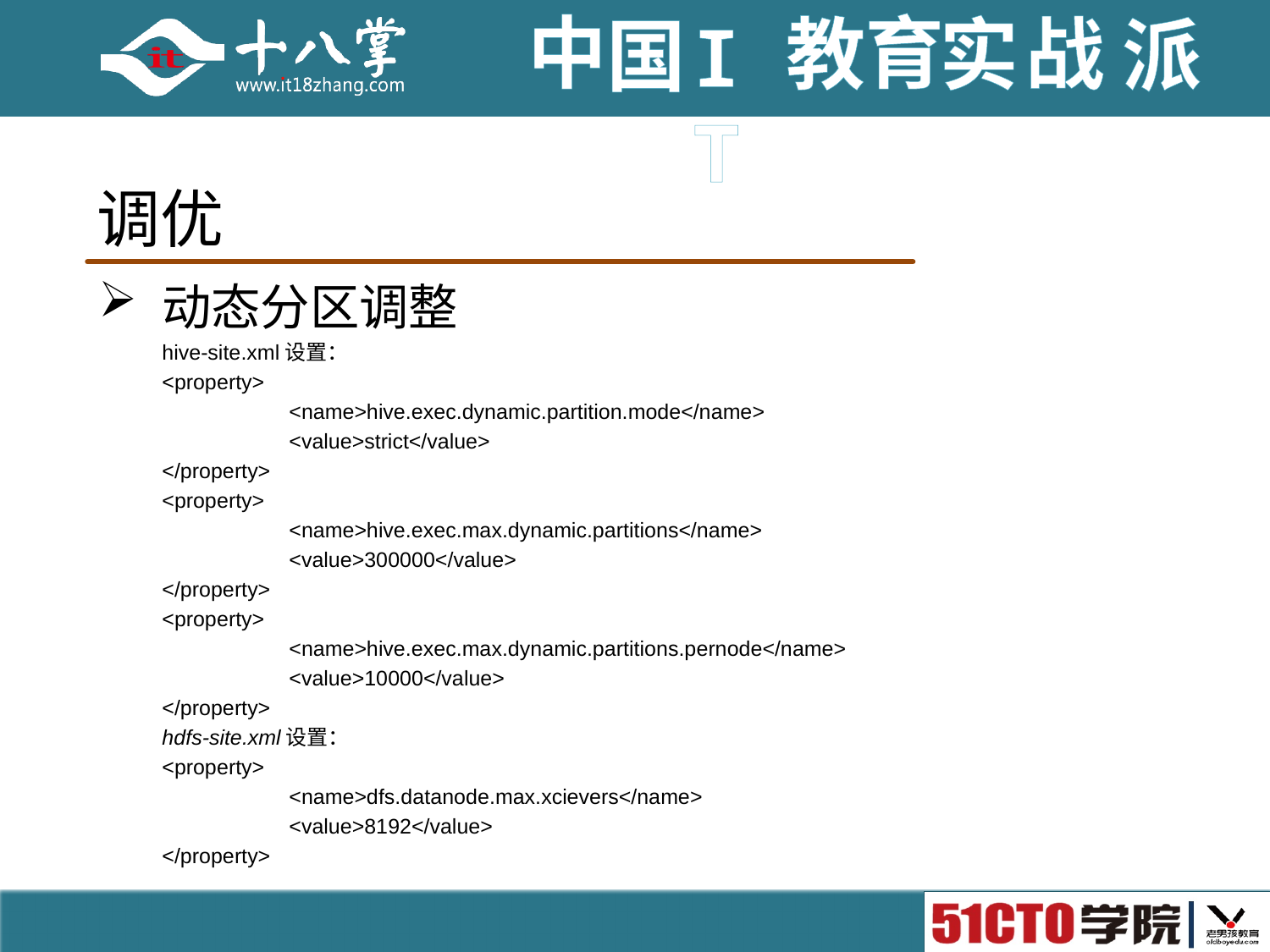

# 调优
动态分区调整
hive-site.xml设置：
<property>
	<name>hive.exec.dynamic.partition.mode</name>
	<value>strict</value>
</property>
<property>
	<name>hive.exec.max.dynamic.partitions</name>
	<value>300000</value>
</property>
<property>
	<name>hive.exec.max.dynamic.partitions.pernode</name>
	<value>10000</value>
</property>
hdfs-site.xml设置：
<property>
	<name>dfs.datanode.max.xcievers</name>
	<value>8192</value>
</property>